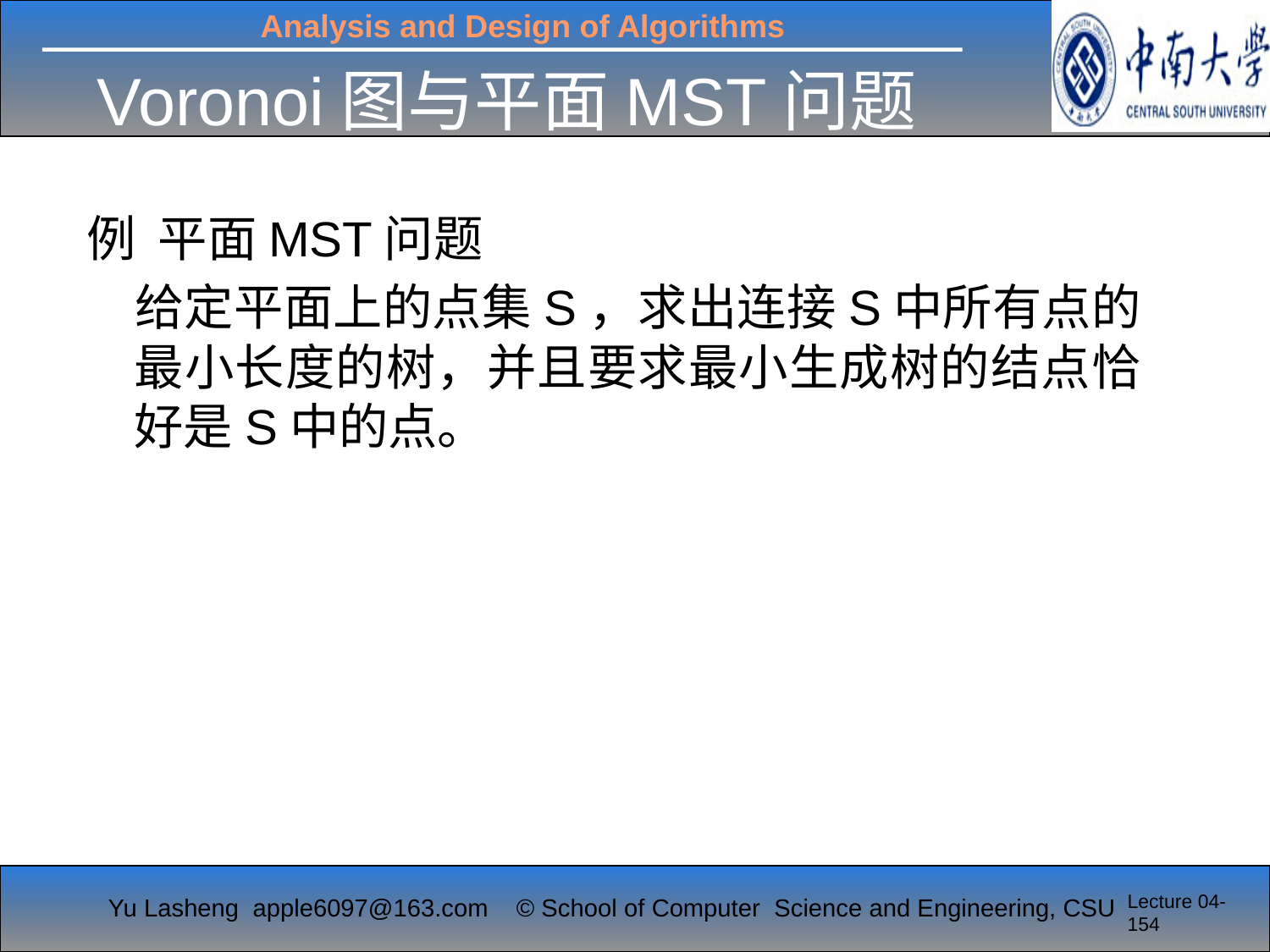

# Voronoi图与平面MST问题
例  平面MST问题
	给定平面上的点集S，求出连接S中所有点的最小长度的树，并且要求最小生成树的结点恰好是S中的点。
Lecture 04-154